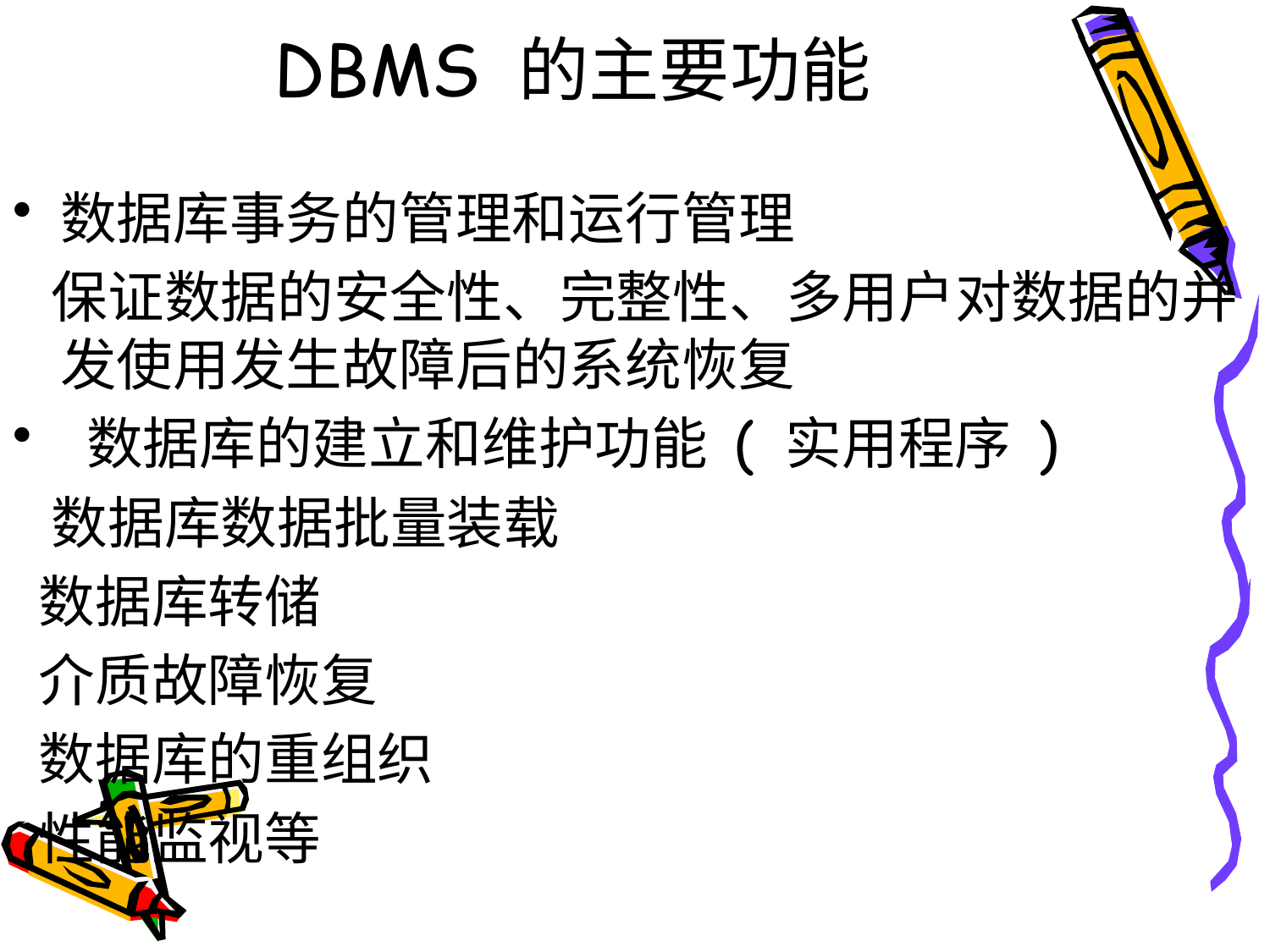

# DBMS 的主要功能
数据库事务的管理和运行管理
  保证数据的安全性、完整性、多用户对数据的并发使用发生故障后的系统恢复
 数据库的建立和维护功能 ( 实用程序 )
  数据库数据批量装载
 数据库转储
 介质故障恢复
 数据库的重组织
 性能监视等